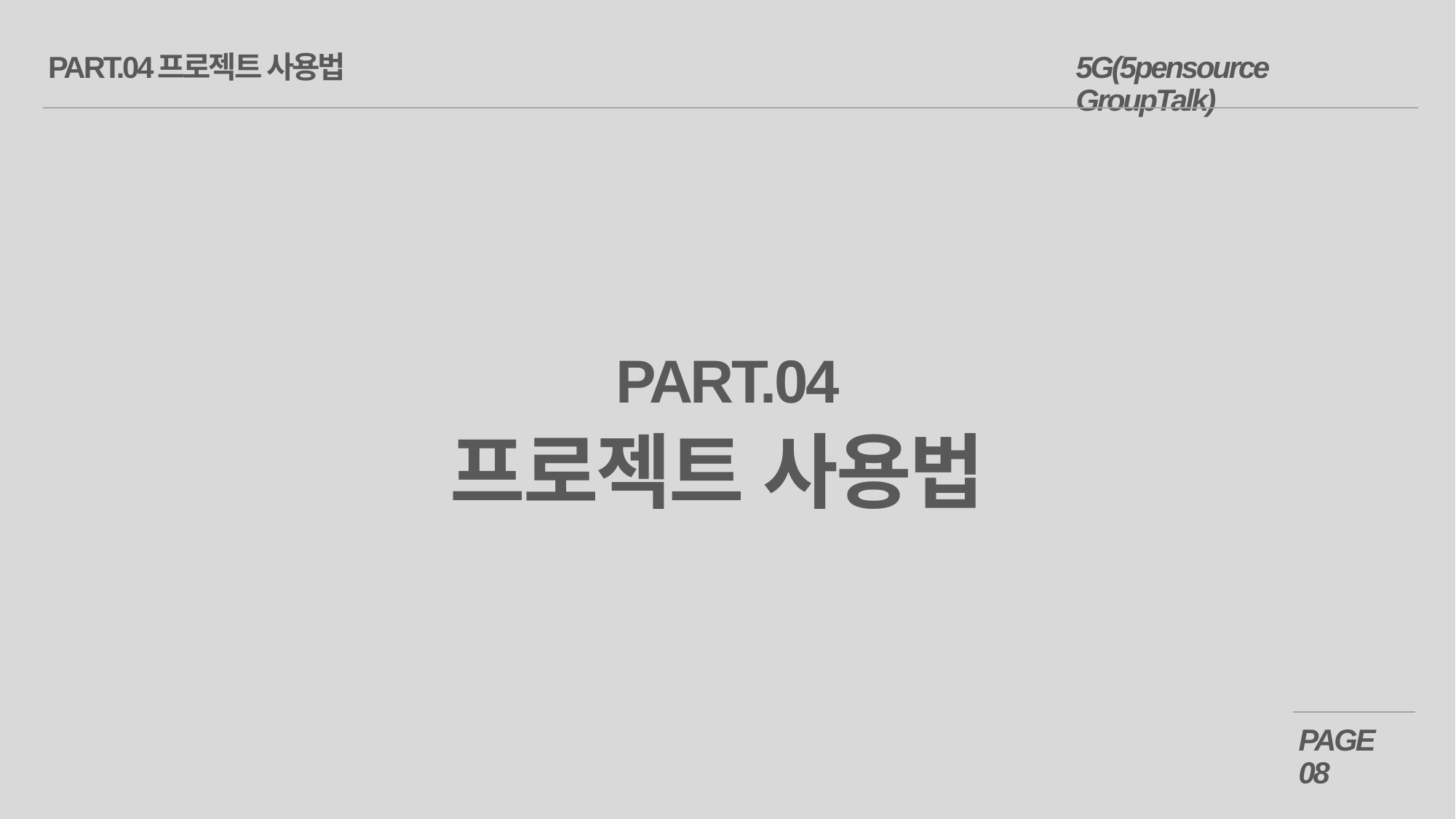

PART.04	프로젝트 사용법
5G(5pensource GroupTalk)
PART.04
프로젝트 사용법
PAGE 08